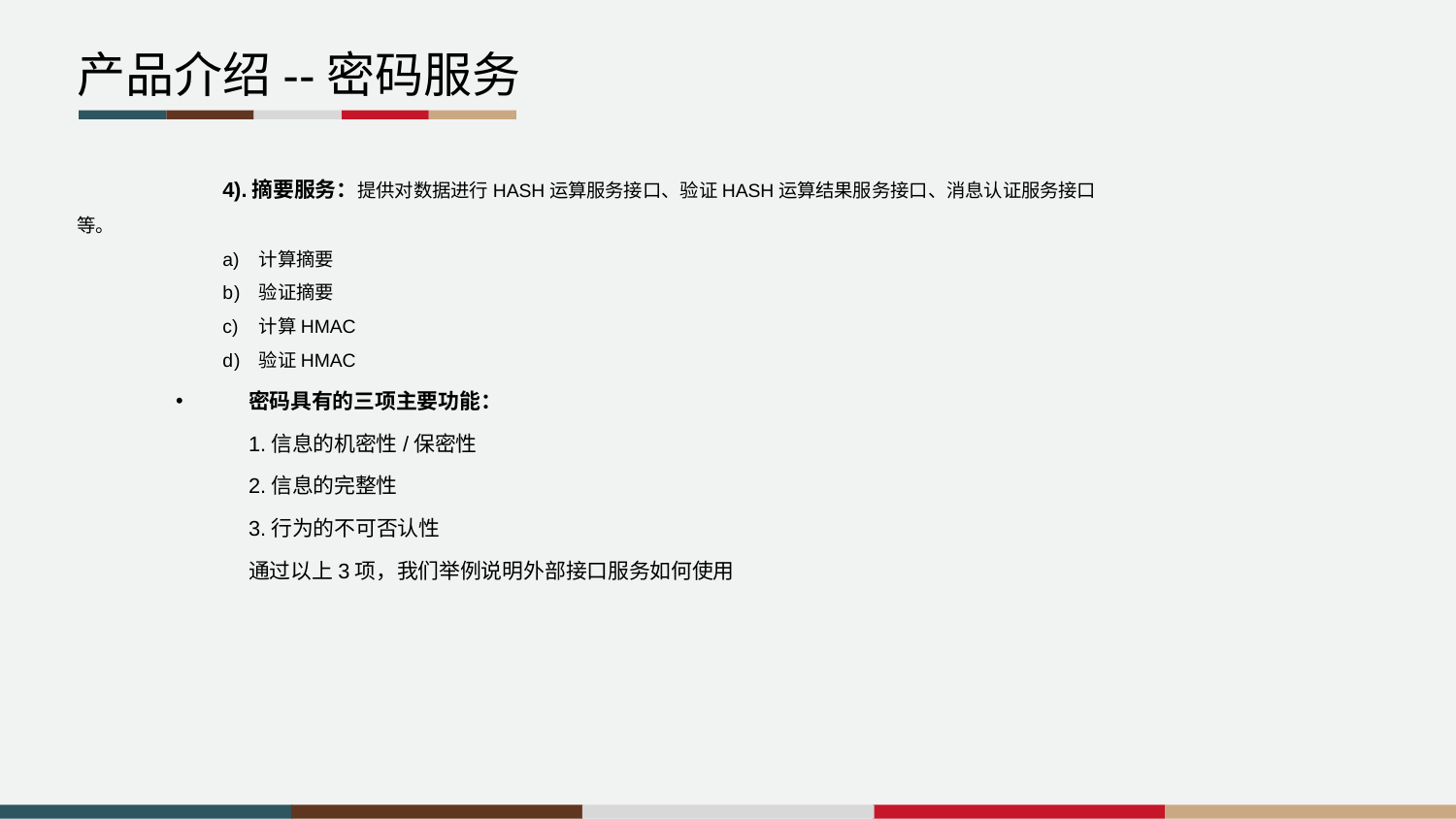

产品介绍--密码服务

	4).摘要服务：提供对数据进行HASH运算服务接口、验证HASH运算结果服务接口、消息认证服务接口等。
计算摘要
验证摘要
计算HMAC
验证HMAC
密码具有的三项主要功能：
1.信息的机密性/保密性
2.信息的完整性
3.行为的不可否认性
通过以上3项，我们举例说明外部接口服务如何使用